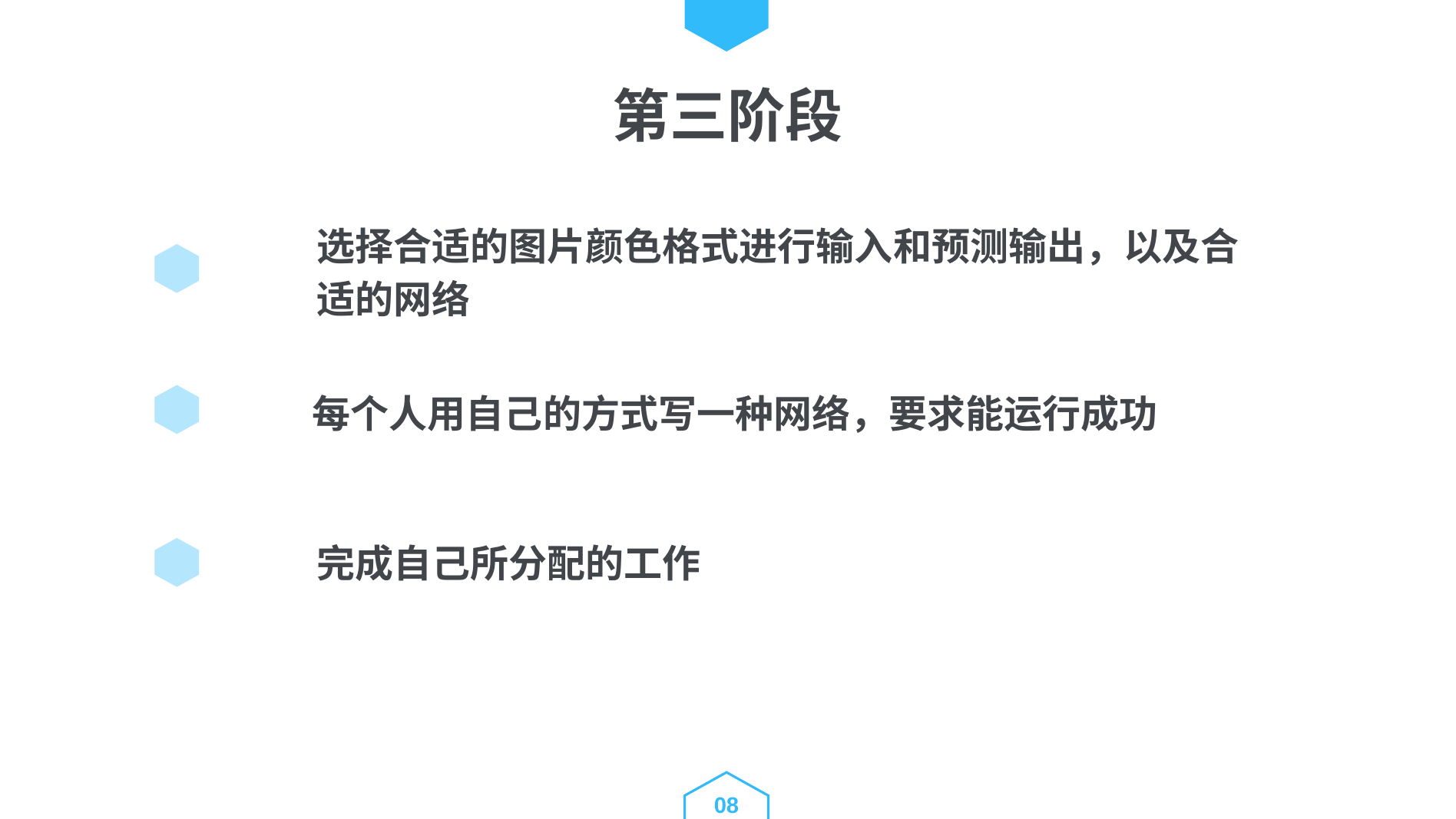

第三阶段
选择合适的图片颜色格式进行输入和预测输出，以及合适的网络

每个人用自己的方式写一种网络，要求能运行成功

完成自己所分配的工作

08